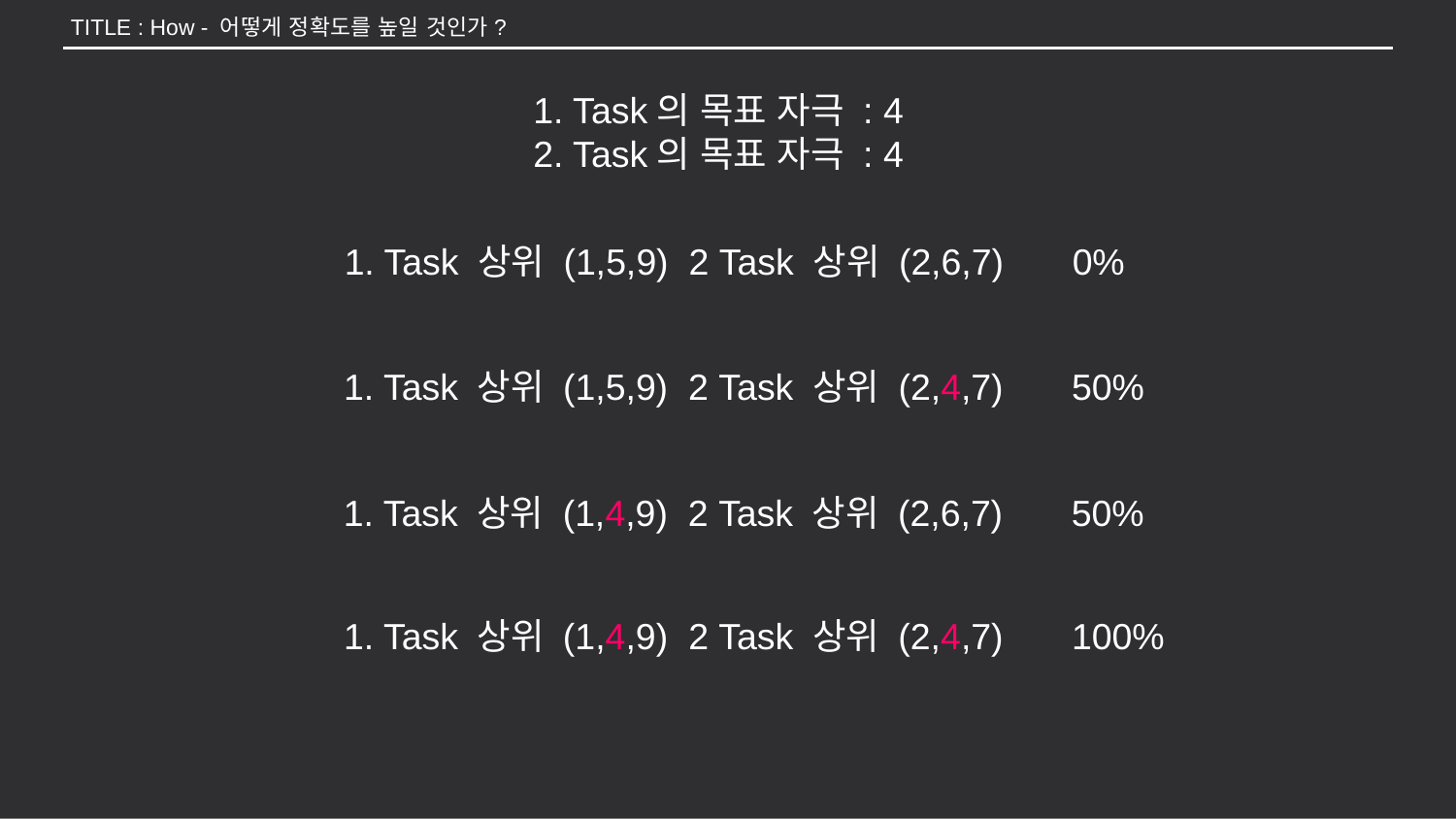

TITLE : How - 어떻게 정확도를 높일 것인가?
1. Task의 목표 자극 : 4
2. Task의 목표 자극 : 4
1. Task 상위 (1,5,9)  2 Task 상위 (2,6,7)	0%
1. Task 상위 (1,5,9)  2 Task 상위 (2,4,7)	50%
1. Task 상위 (1,4,9)  2 Task 상위 (2,6,7)	50%
1. Task 상위 (1,4,9)  2 Task 상위 (2,4,7)	100%